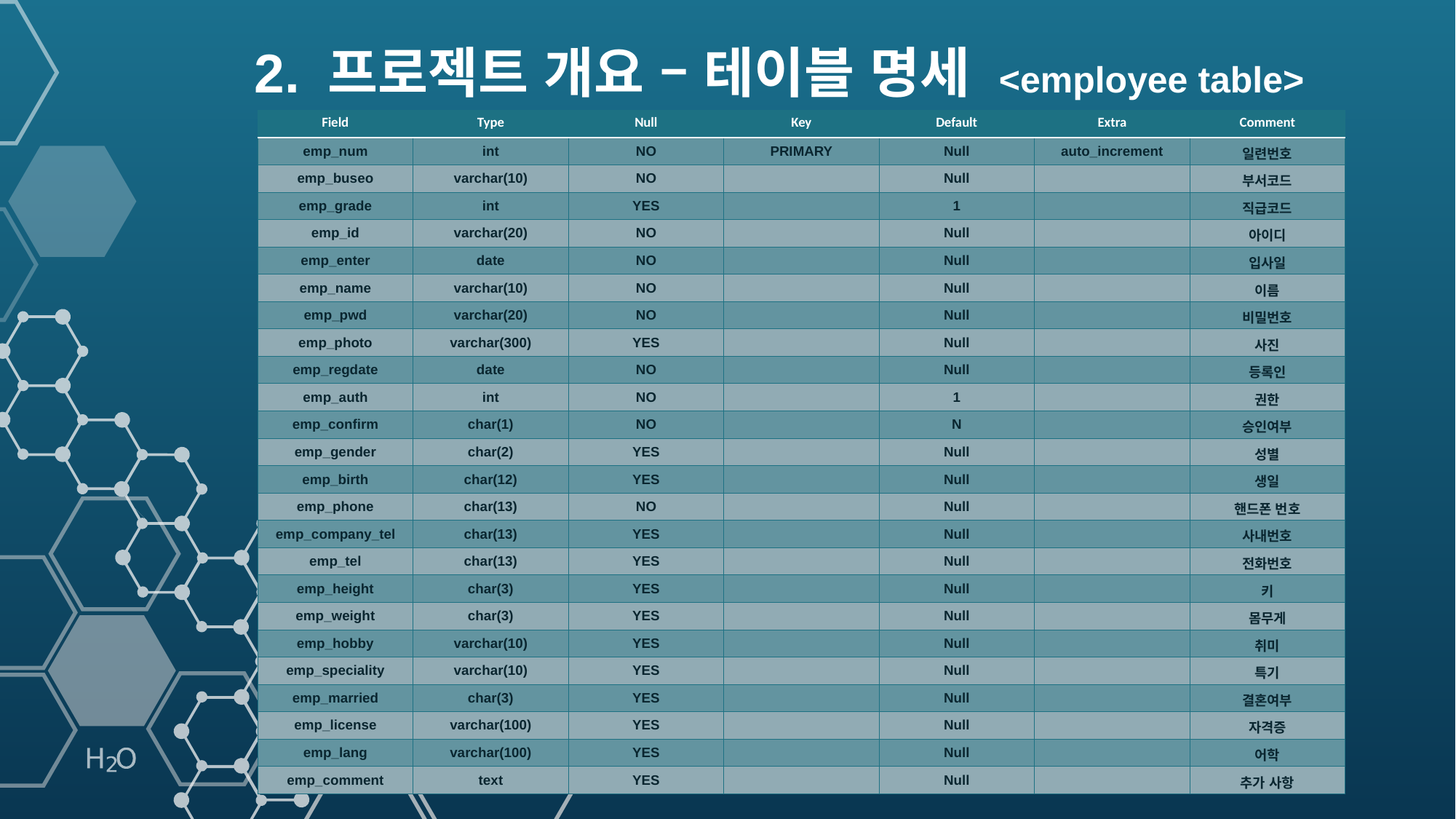

2. 프로젝트 개요 – 테이블 명세 <employee table>
| Field | Type | Null | Key | Default | Extra | Comment |
| --- | --- | --- | --- | --- | --- | --- |
| emp\_num | int | NO | PRIMARY | Null | auto\_increment | 일련번호 |
| emp\_buseo | varchar(10) | NO |  | Null |  | 부서코드 |
| emp\_grade | int | YES |  | 1 |  | 직급코드 |
| emp\_id | varchar(20) | NO |  | Null |  | 아이디 |
| emp\_enter | date | NO |  | Null |  | 입사일 |
| emp\_name | varchar(10) | NO |  | Null |  | 이름 |
| emp\_pwd | varchar(20) | NO |  | Null |  | 비밀번호 |
| emp\_photo | varchar(300) | YES |  | Null |  | 사진 |
| emp\_regdate | date | NO |  | Null |  | 등록인 |
| emp\_auth | int | NO |  | 1 |  | 권한 |
| emp\_confirm | char(1) | NO |  | N |  | 승인여부 |
| emp\_gender | char(2) | YES |  | Null |  | 성별 |
| emp\_birth | char(12) | YES |  | Null |  | 생일 |
| emp\_phone | char(13) | NO |  | Null |  | 핸드폰 번호 |
| emp\_company\_tel | char(13) | YES |  | Null |  | 사내번호 |
| emp\_tel | char(13) | YES |  | Null |  | 전화번호 |
| emp\_height | char(3) | YES |  | Null |  | 키 |
| emp\_weight | char(3) | YES |  | Null |  | 몸무게 |
| emp\_hobby | varchar(10) | YES |  | Null |  | 취미 |
| emp\_speciality | varchar(10) | YES |  | Null |  | 특기 |
| emp\_married | char(3) | YES |  | Null |  | 결혼여부 |
| emp\_license | varchar(100) | YES |  | Null |  | 자격증 |
| emp\_lang | varchar(100) | YES |  | Null |  | 어학 |
| emp\_comment | text | YES |  | Null |  | 추가 사항 |